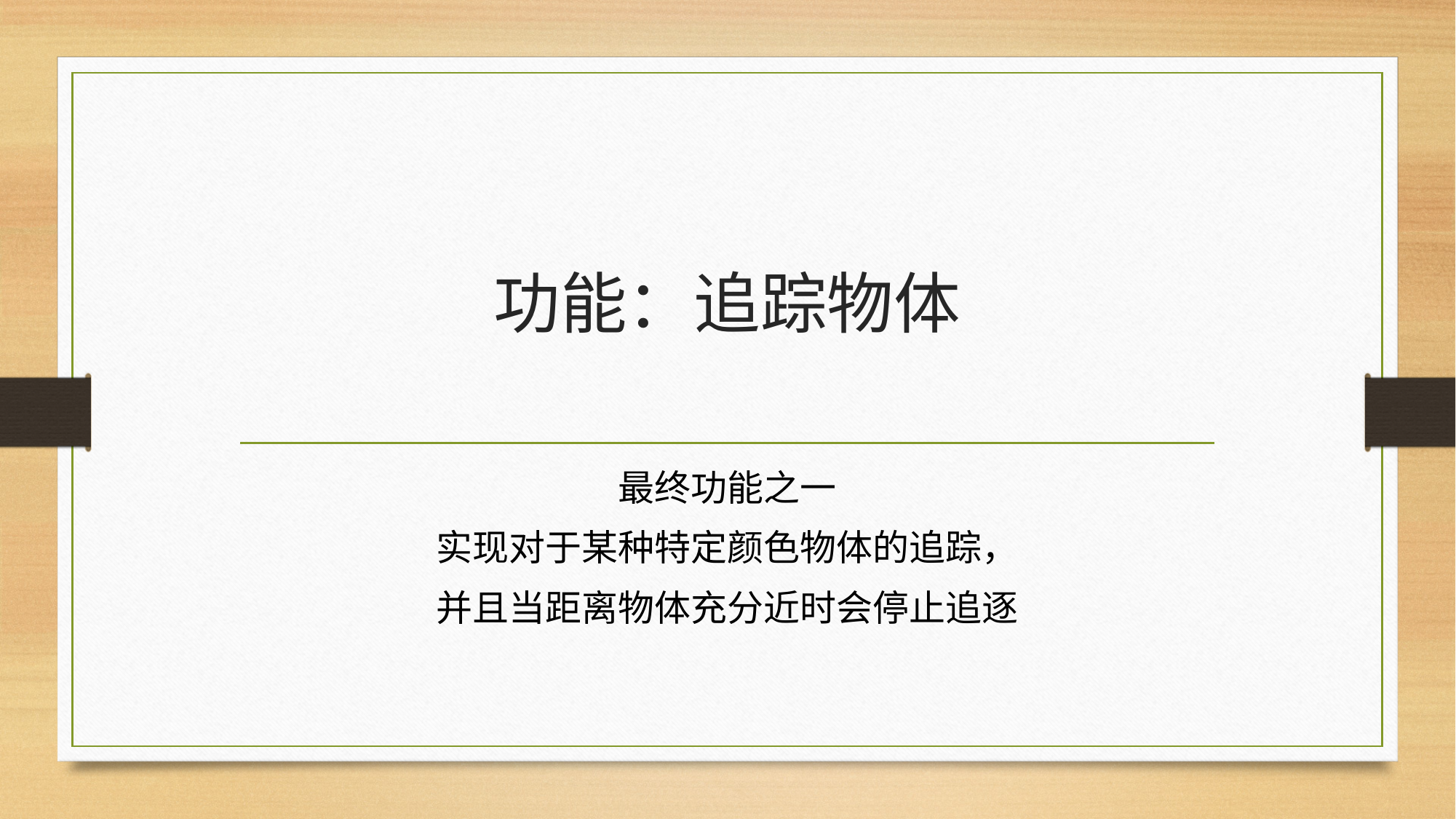

# 功能：追踪物体
最终功能之一
实现对于某种特定颜色物体的追踪，
并且当距离物体充分近时会停止追逐